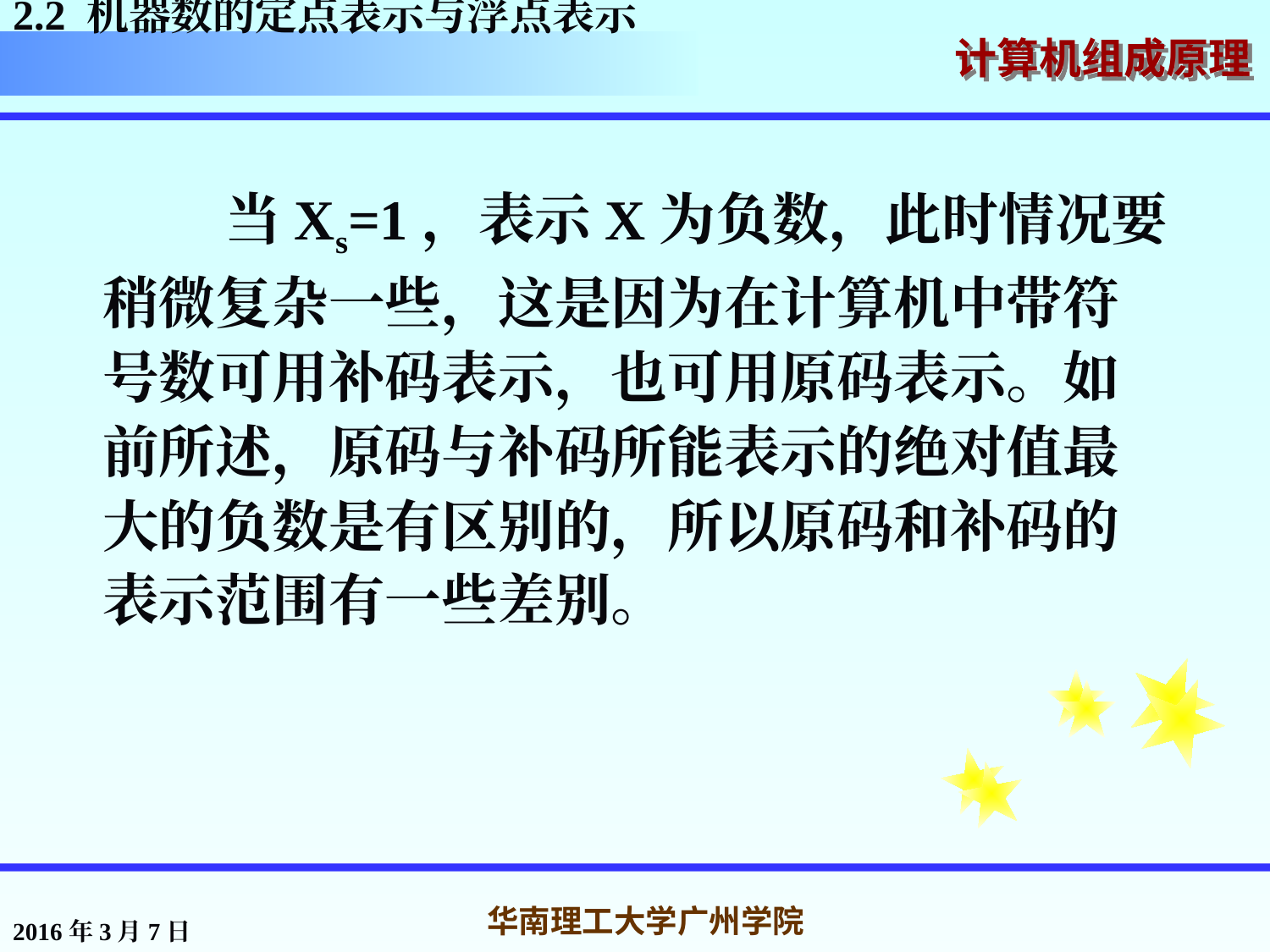

2.2 机器数的定点表示与浮点表示
           当Xs=1，表示X为负数，此时情况要稍微复杂一些，这是因为在计算机中带符号数可用补码表示，也可用原码表示。如前所述，原码与补码所能表示的绝对值最大的负数是有区别的，所以原码和补码的表示范围有一些差别。
2016年3月7日
华南理工大学广州学院